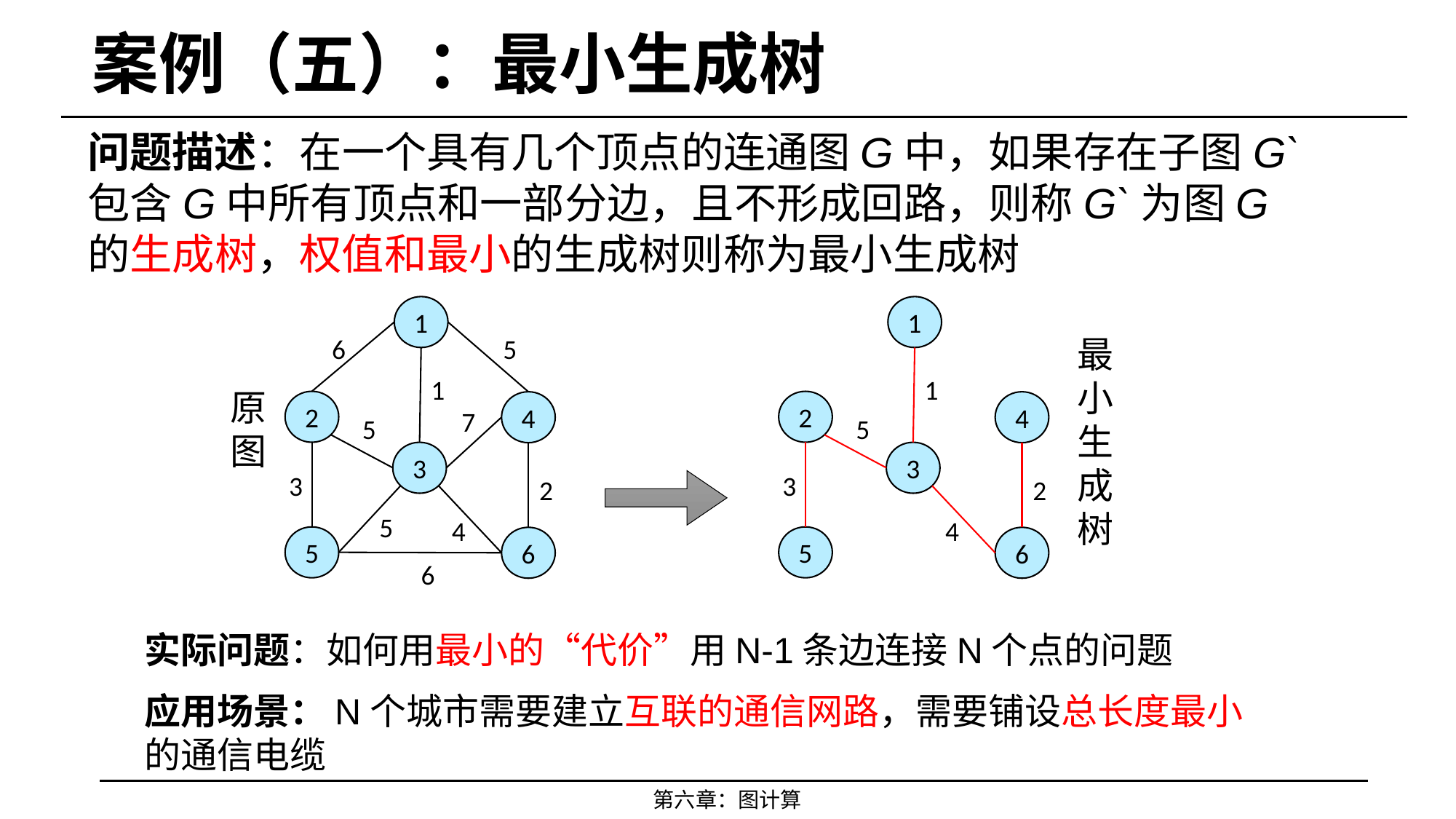

# 案例（五）：最小生成树
问题描述：在一个具有几个顶点的连通图G中，如果存在子图G`包含G中所有顶点和一部分边，且不形成回路，则称G`为图G的生成树，权值和最小的生成树则称为最小生成树
1
1
6
5
最
小
生
成
树
1
1
原
图
2
2
4
4
7
5
5
3
3
3
3
2
2

5
4
4
5
5
6
6
6
实际问题：如何用最小的“代价”用N-1条边连接N个点的问题
应用场景：N个城市需要建立互联的通信网路，需要铺设总长度最小的通信电缆